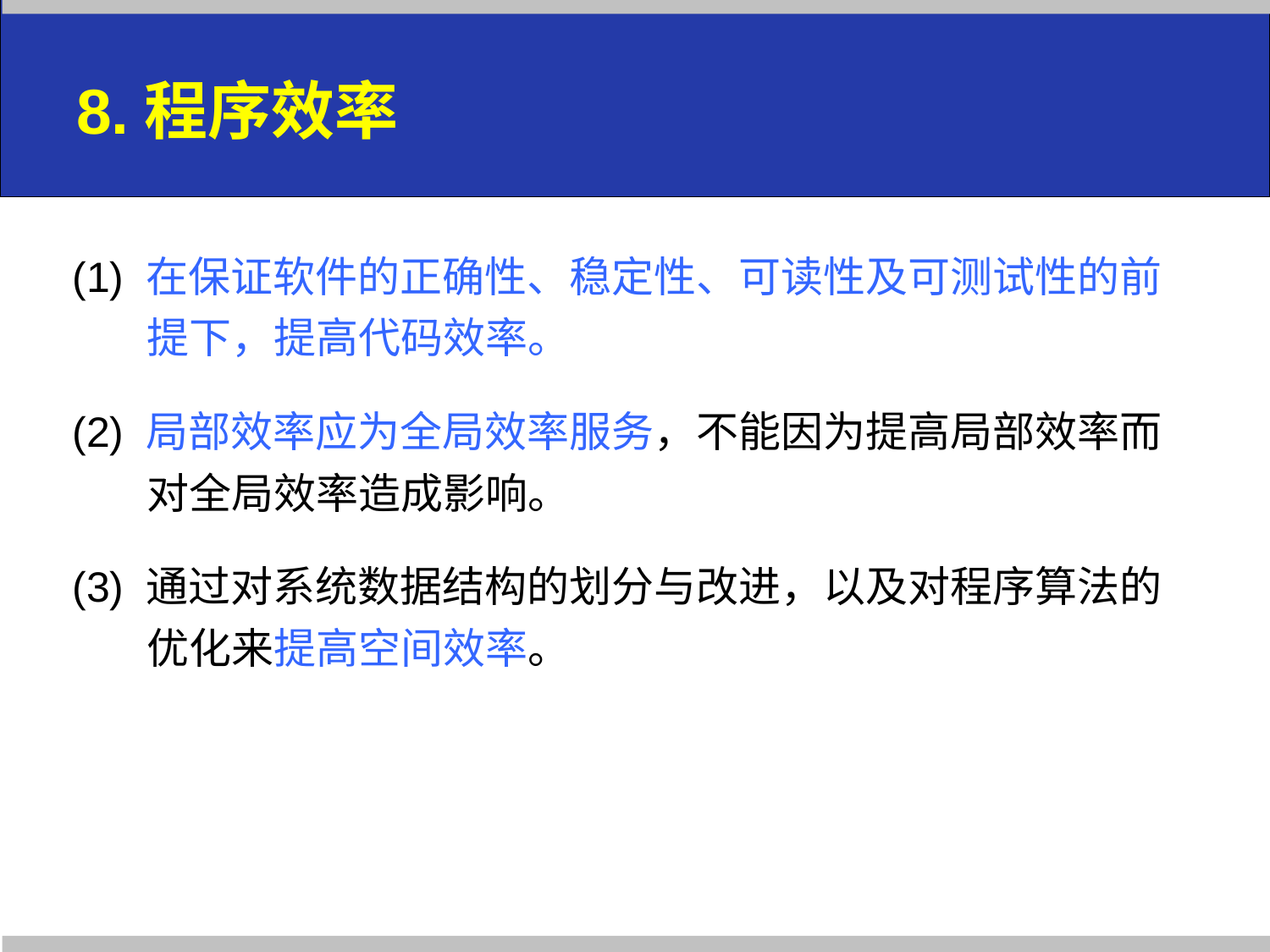

# 8.程序效率
(1) 在保证软件的正确性、稳定性、可读性及可测试性的前提下，提高代码效率。
(2) 局部效率应为全局效率服务，不能因为提高局部效率而对全局效率造成影响。
(3) 通过对系统数据结构的划分与改进，以及对程序算法的优化来提高空间效率。
696